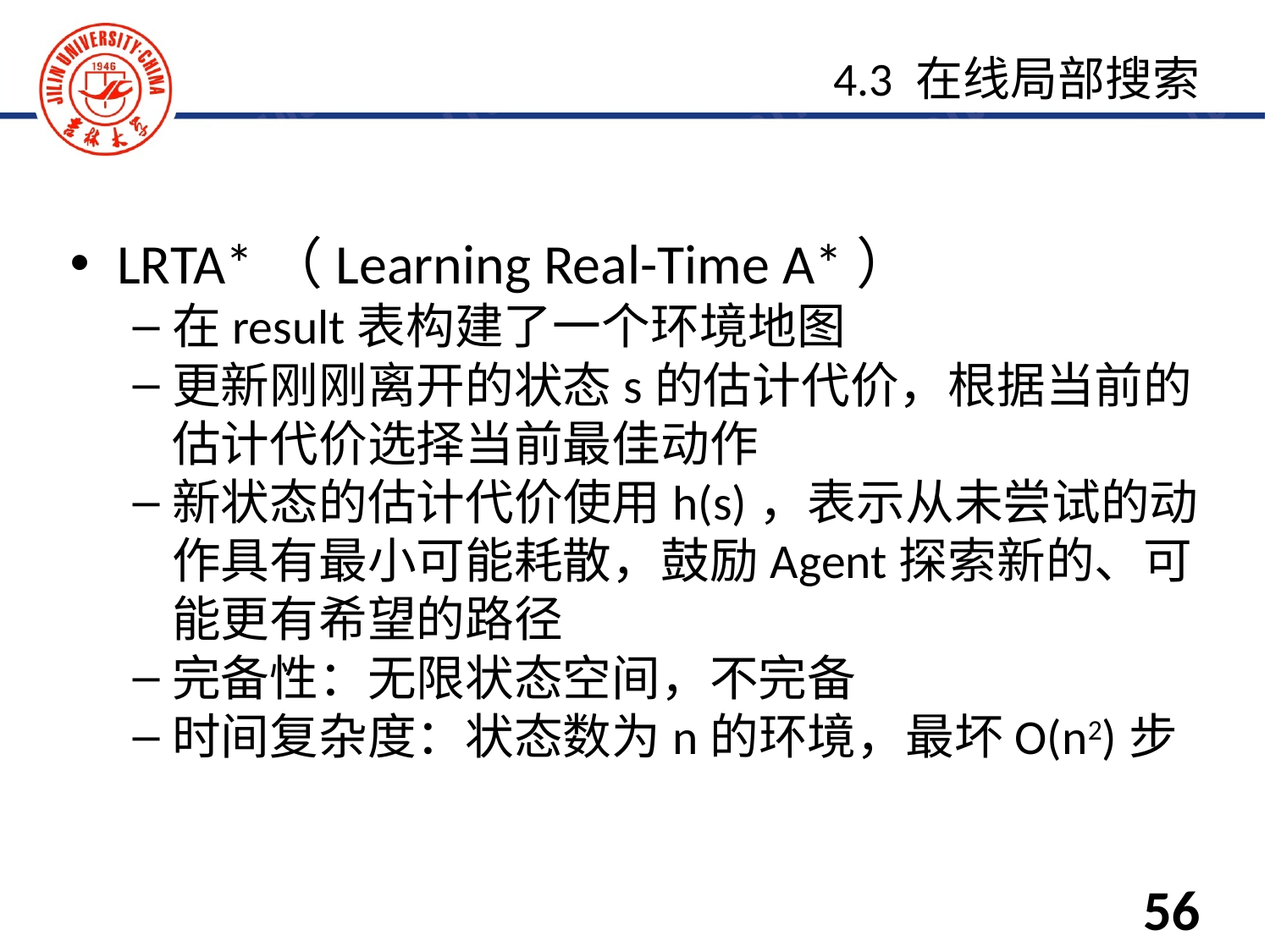

LRTA*（Learning Real-Time A*）
在result表构建了一个环境地图
更新刚刚离开的状态s的估计代价，根据当前的估计代价选择当前最佳动作
新状态的估计代价使用h(s)，表示从未尝试的动作具有最小可能耗散，鼓励Agent探索新的、可能更有希望的路径
完备性：无限状态空间，不完备
时间复杂度：状态数为n的环境，最坏O(n2)步
4.3 在线局部搜索
56